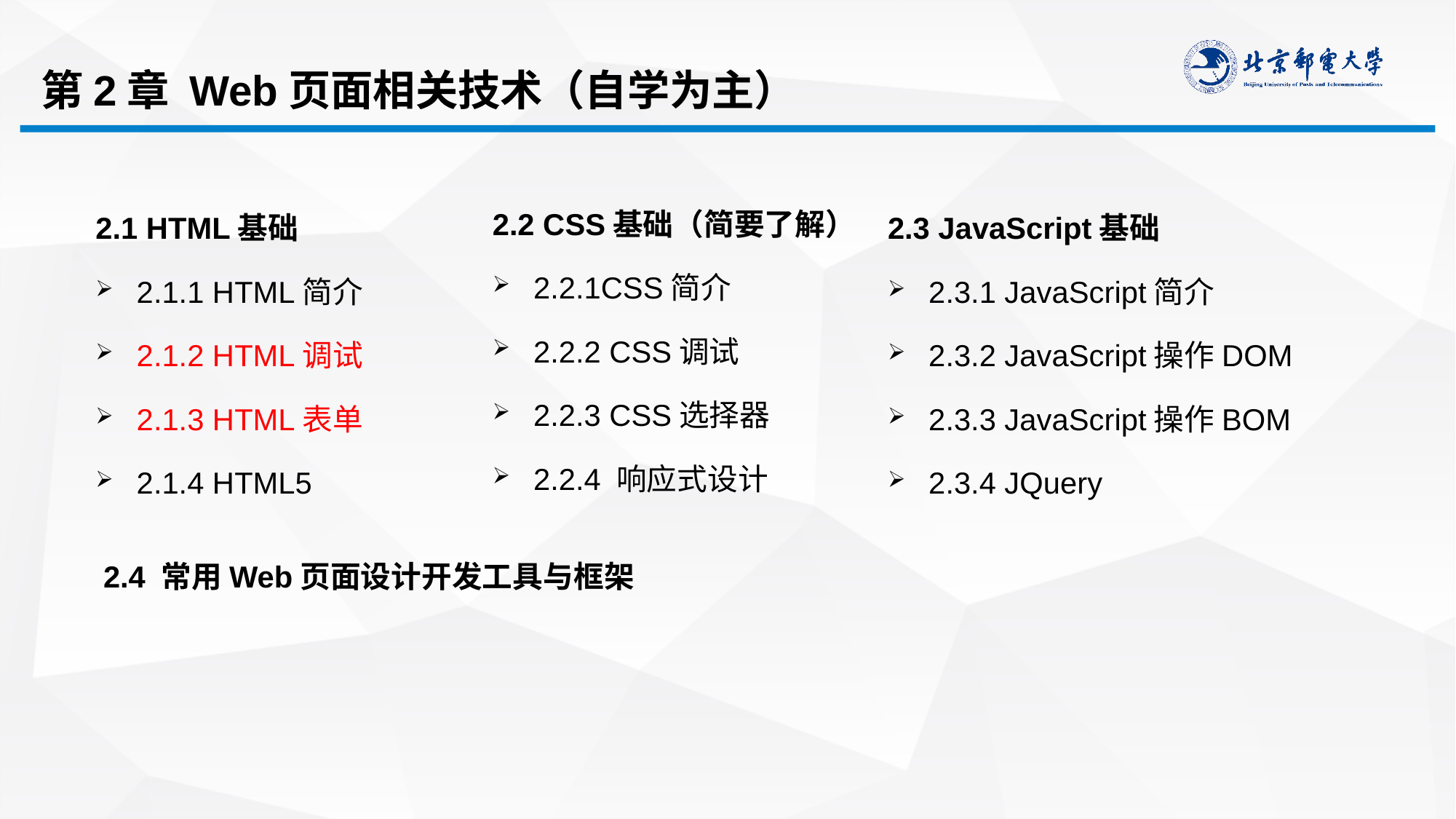

# 第2章 Web页面相关技术（自学为主）
2.2 CSS基础（简要了解）
2.2.1CSS简介
2.2.2 CSS调试
2.2.3 CSS选择器
2.2.4 响应式设计

2.1 HTML基础
2.1.1 HTML简介
2.1.2 HTML调试
2.1.3 HTML表单
2.1.4 HTML5
2.3 JavaScript基础
2.3.1 JavaScript简介
2.3.2 JavaScript操作DOM
2.3.3 JavaScript操作BOM
2.3.4 JQuery
2.4 常用Web页面设计开发工具与框架